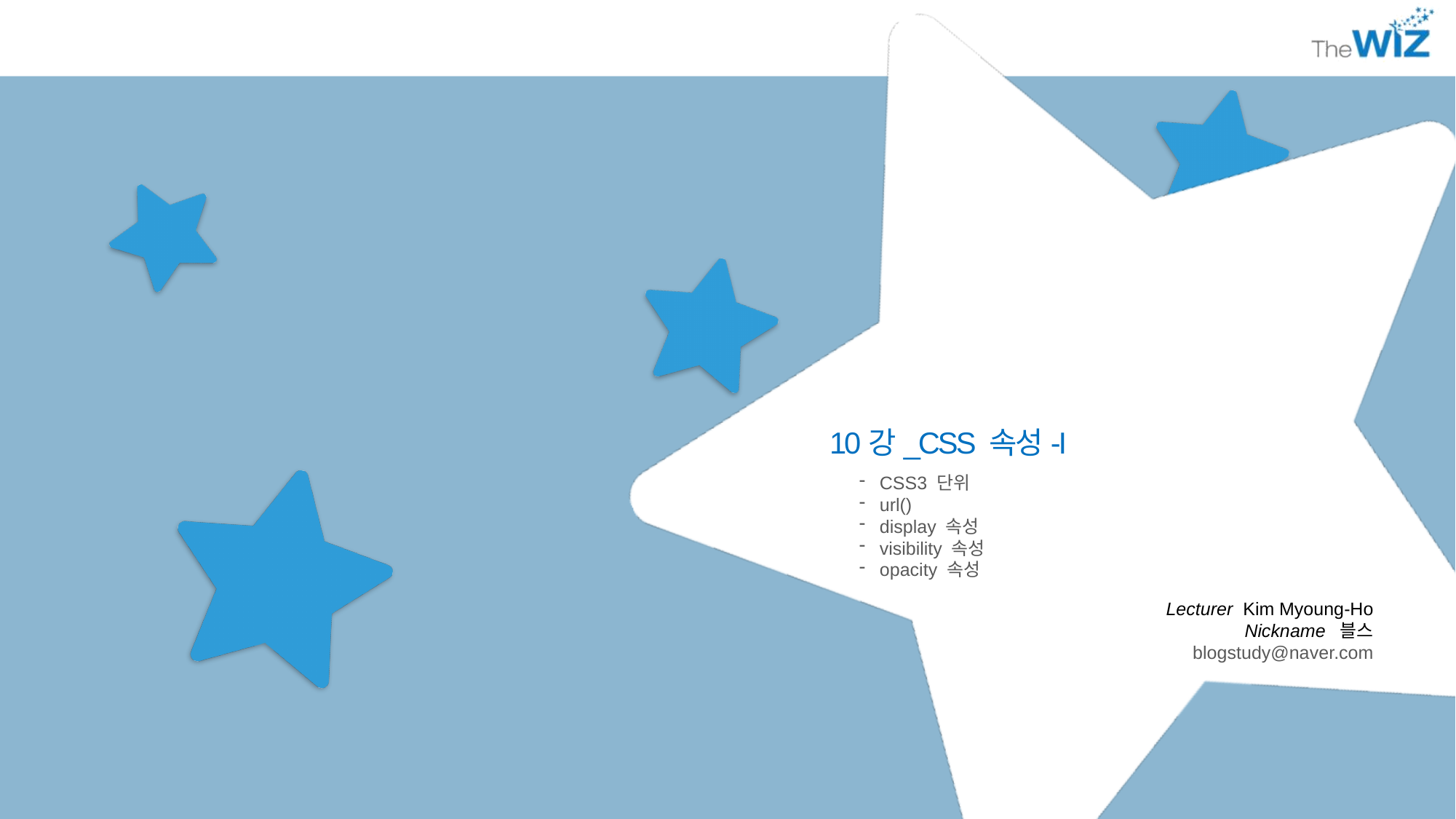

10강_CSS 속성-I
CSS3 단위
url()
display 속성
visibility 속성
opacity 속성
Lecturer  Kim Myoung-Ho
Nickname  블스
blogstudy@naver.com